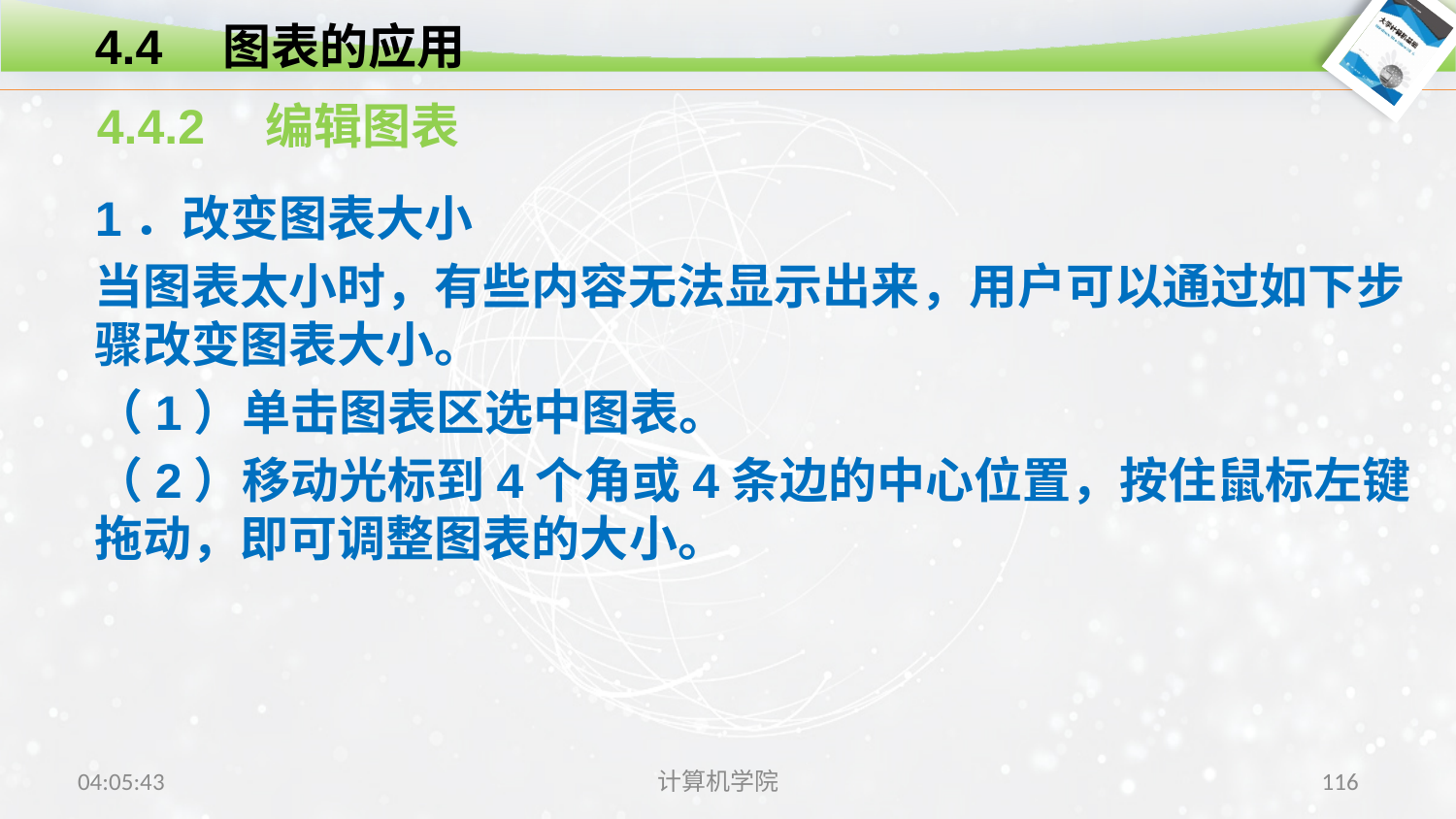

4.4　图表的应用
4.4.2　编辑图表

1．改变图表大小
当图表太小时，有些内容无法显示出来，用户可以通过如下步骤改变图表大小。
（1）单击图表区选中图表。
（2）移动光标到4个角或4条边的中心位置，按住鼠标左键拖动，即可调整图表的大小。